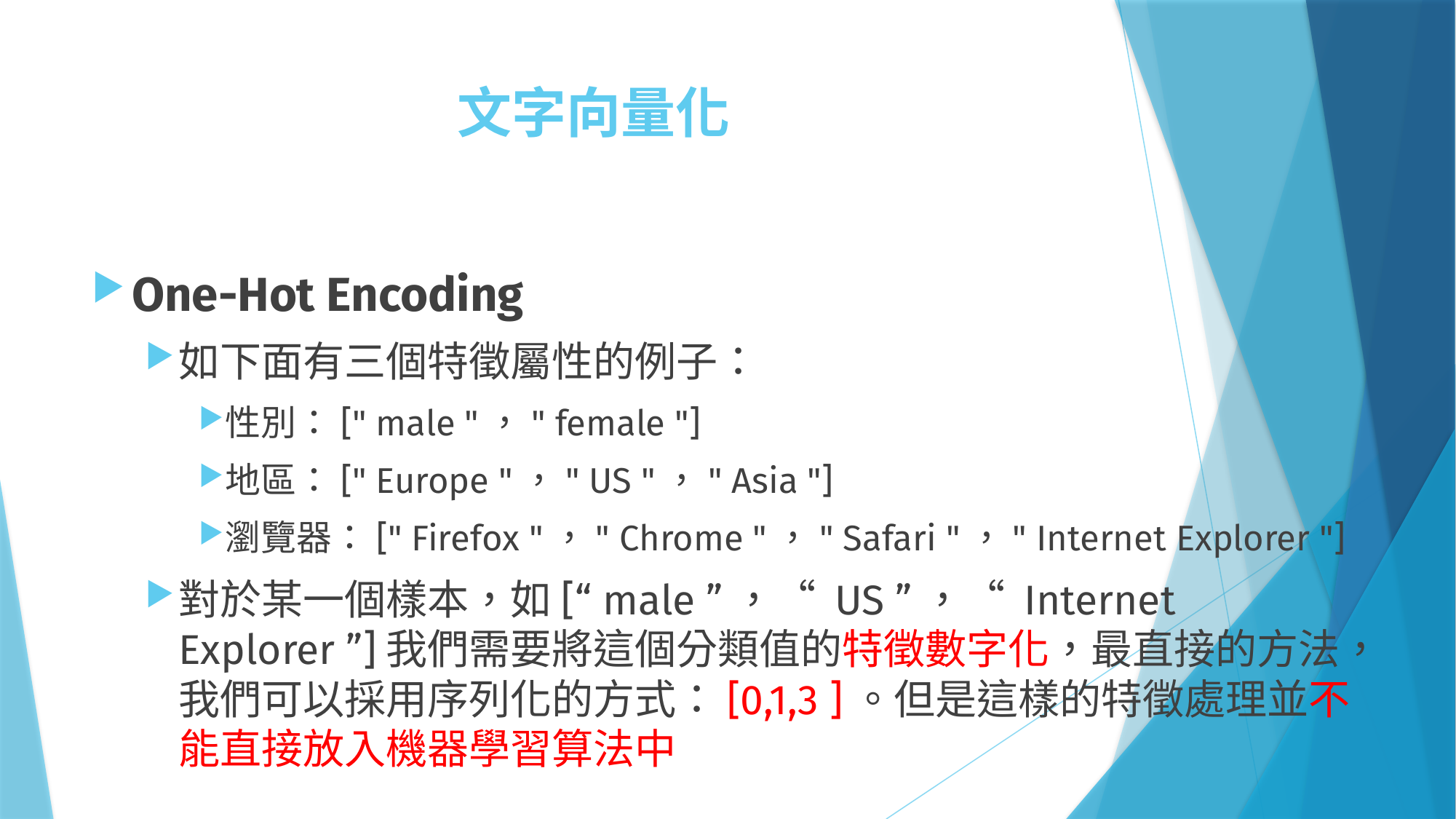

# 文字向量化
One-Hot Encoding
如下面有三個特徵屬性的例子：
性別：[" male "，" female "]
地區：[" Europe "，" US "，" Asia "]
瀏覽器：[" Firefox "，" Chrome "，" Safari "，" Internet Explorer "]
對於某一個樣本，如[“ male ”，“ US ”，“ Internet Explorer ”]我們需要將這個分類值的特徵數字化，最直接的方法，我們可以採用序列化的方式：[0,1,3 ]。但是這樣的特徵處理並不能直接放入機器學習算法中